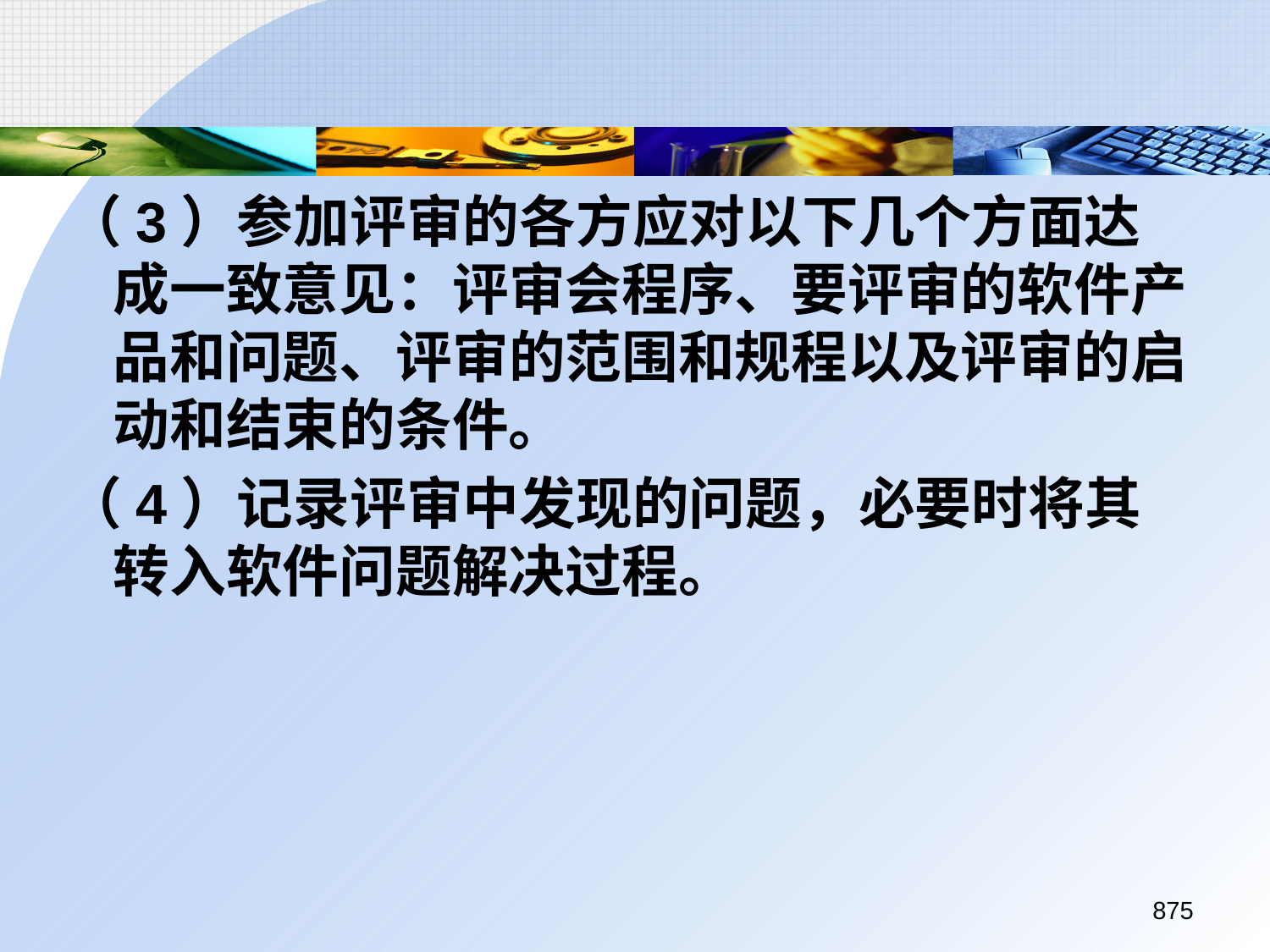

（3）参加评审的各方应对以下几个方面达成一致意见：评审会程序、要评审的软件产品和问题、评审的范围和规程以及评审的启动和结束的条件。
（4）记录评审中发现的问题，必要时将其转入软件问题解决过程。

875